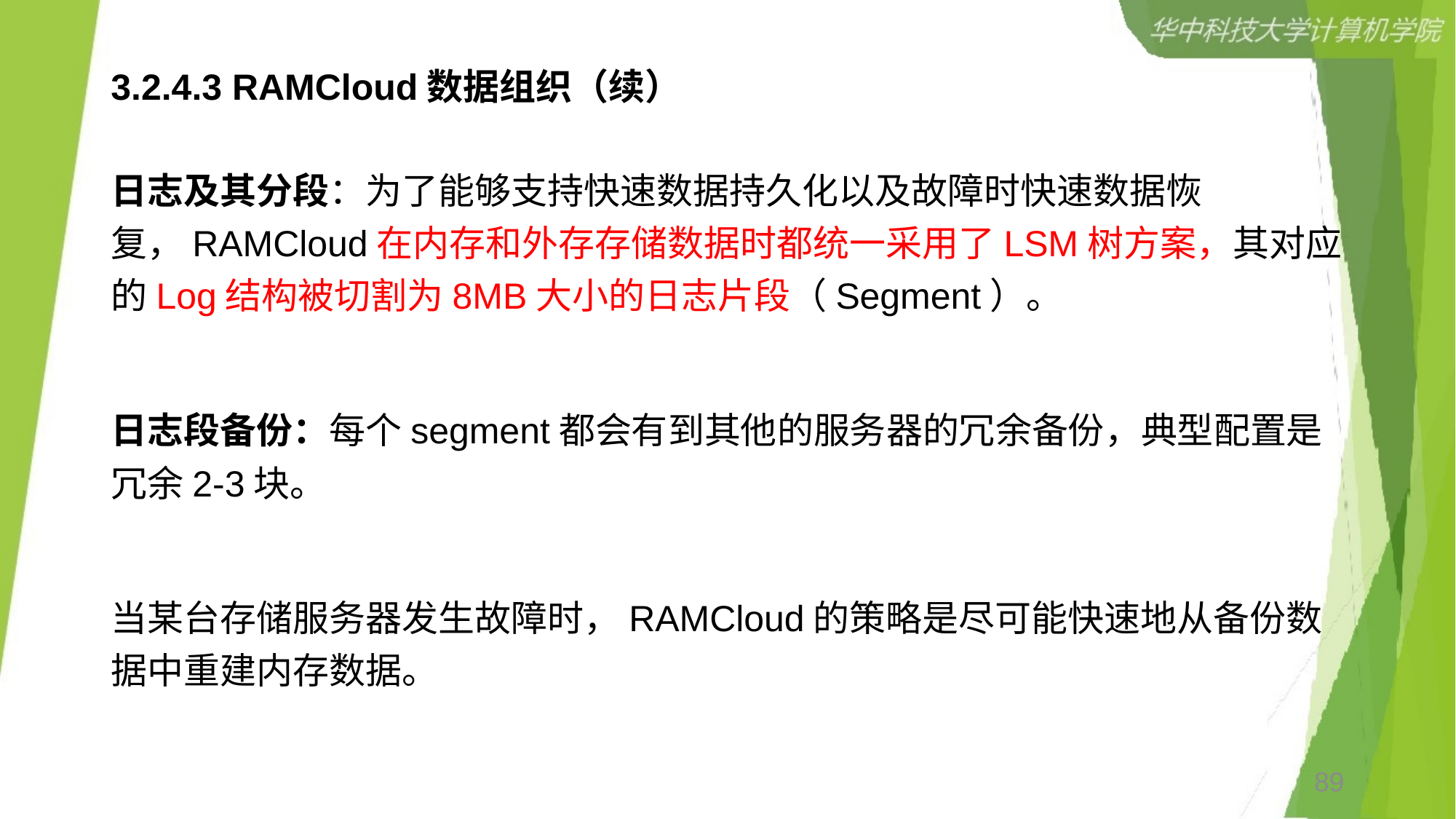

# 3.2.4.3 RAMCloud数据组织（续）
日志及其分段：为了能够支持快速数据持久化以及故障时快速数据恢复，RAMCloud在内存和外存存储数据时都统一采用了LSM树方案，其对应的Log结构被切割为8MB大小的日志片段（Segment）。

日志段备份：每个segment都会有到其他的服务器的冗余备份，典型配置是冗余2-3块。

当某台存储服务器发生故障时，RAMCloud的策略是尽可能快速地从备份数据中重建内存数据。
89